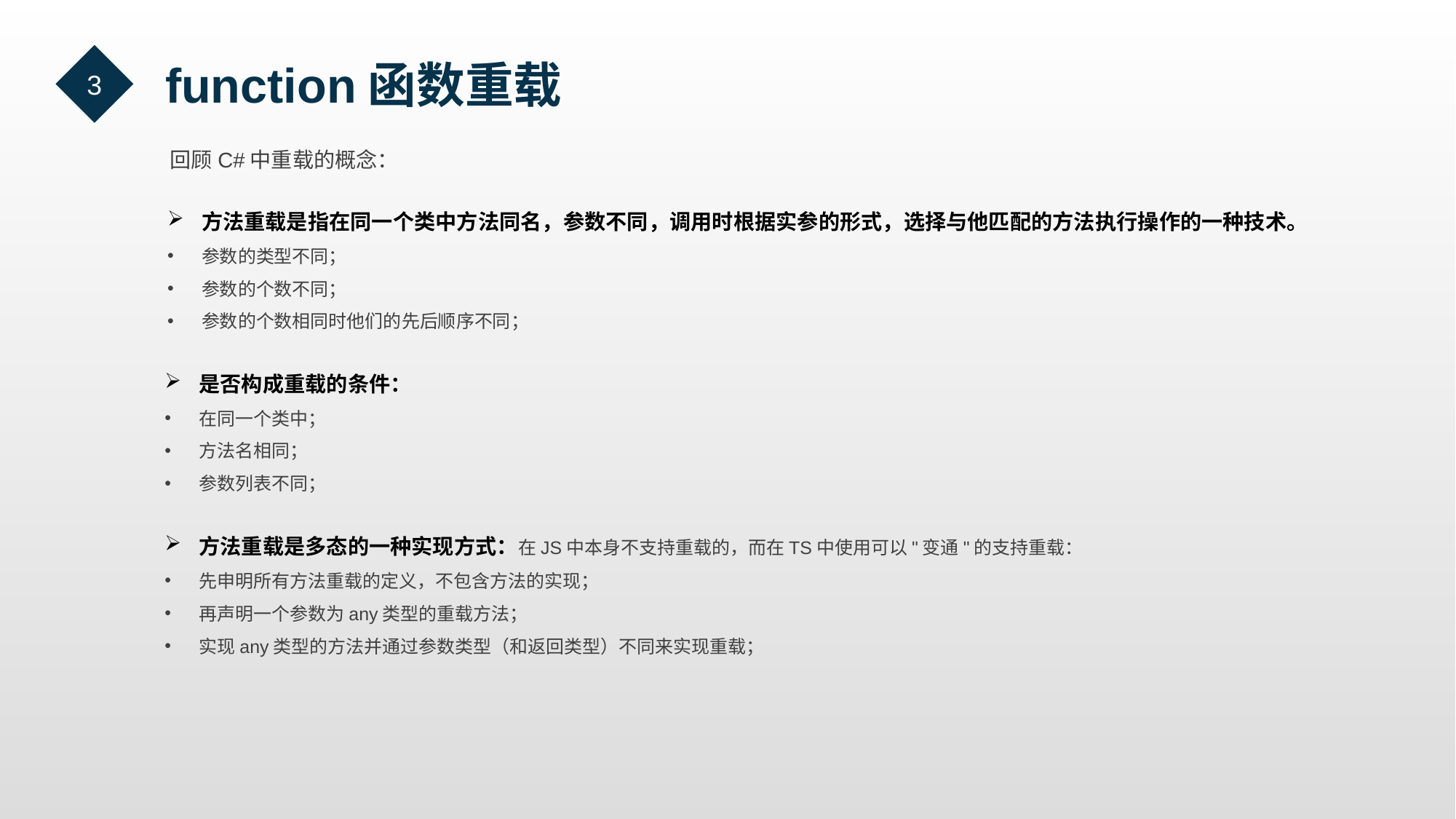

3
  function函数重载
回顾C#中重载的概念：
方法重载是指在同一个类中方法同名，参数不同，调用时根据实参的形式，选择与他匹配的方法执行操作的一种技术。
参数的类型不同；
参数的个数不同；
参数的个数相同时他们的先后顺序不同；
是否构成重载的条件：
在同一个类中；
方法名相同；
参数列表不同；
方法重载是多态的一种实现方式：在JS中本身不支持重载的，而在TS中使用可以"变通"的支持重载：
先申明所有方法重载的定义，不包含方法的实现；
再声明一个参数为any类型的重载方法；
实现any类型的方法并通过参数类型（和返回类型）不同来实现重载；